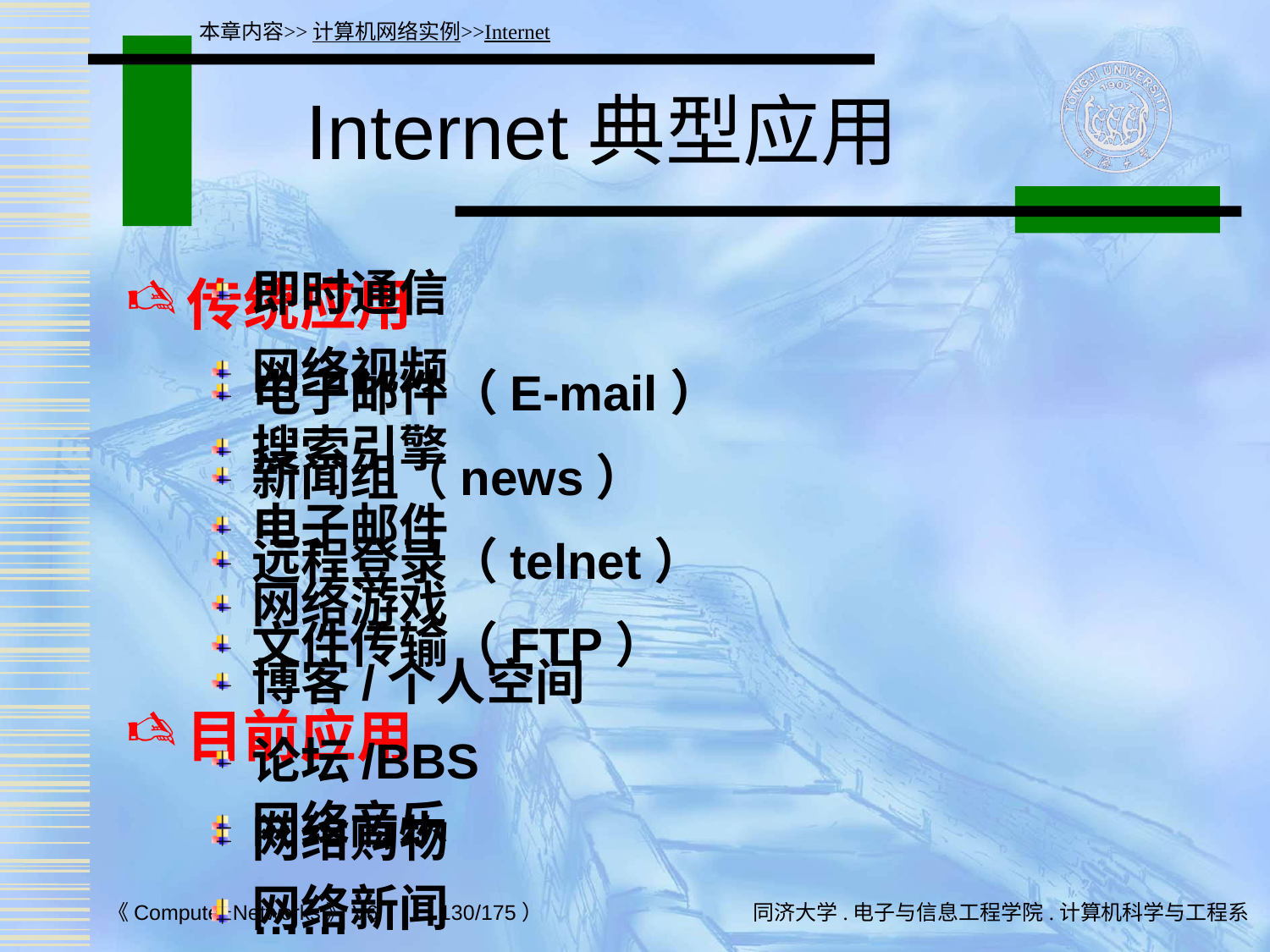

本章内容>>计算机网络实例>>Internet
# Internet典型应用
传统应用
电子邮件（E-mail）
新闻组（news）
远程登录（telnet）
文件传输（FTP）
目前应用
网络音乐
网络新闻
即时通信
网络视频
搜索引擎
电子邮件
网络游戏
博客/个人空间
论坛/BBS
网络购物
……